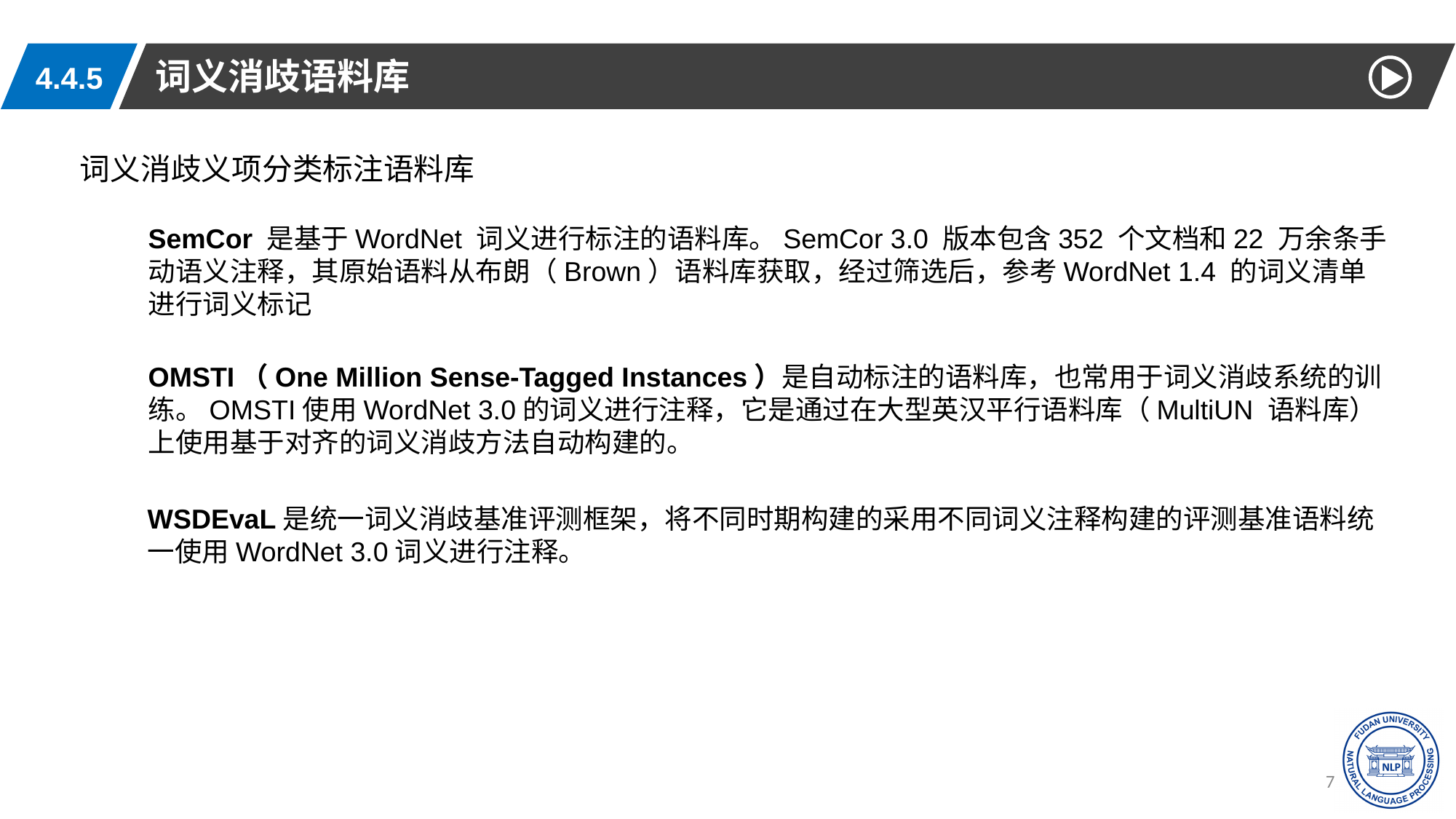

词义消歧语料库
4.4.5

词义消歧义项分类标注语料库
SemCor 是基于WordNet 词义进行标注的语料库。SemCor 3.0 版本包含352 个文档和22 万余条手动语义注释，其原始语料从布朗（Brown）语料库获取，经过筛选后，参考WordNet 1.4 的词义清单进行词义标记
OMSTI（One Million Sense-Tagged Instances）是自动标注的语料库，也常用于词义消歧系统的训练。OMSTI使用WordNet 3.0的词义进行注释，它是通过在大型英汉平行语料库（MultiUN 语料库）上使用基于对齐的词义消歧方法自动构建的。
WSDEvaL是统一词义消歧基准评测框架，将不同时期构建的采用不同词义注释构建的评测基准语料统一使用WordNet 3.0词义进行注释。
75